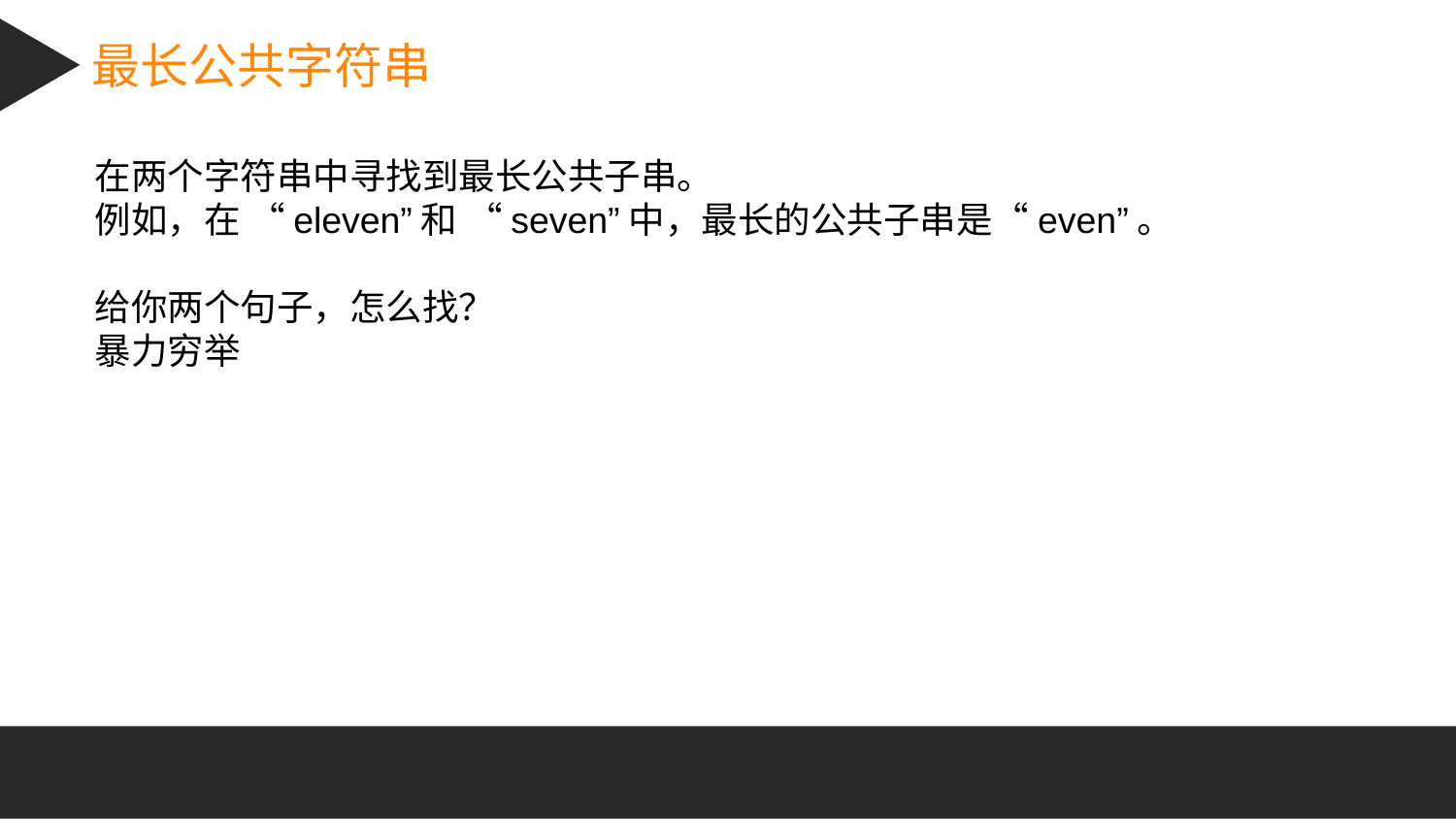

最长公共字符串
在两个字符串中寻找到最长公共子串。
例如，在 “eleven”和 “seven”中，最长的公共子串是“even”。

给你两个句子，怎么找？
暴力穷举